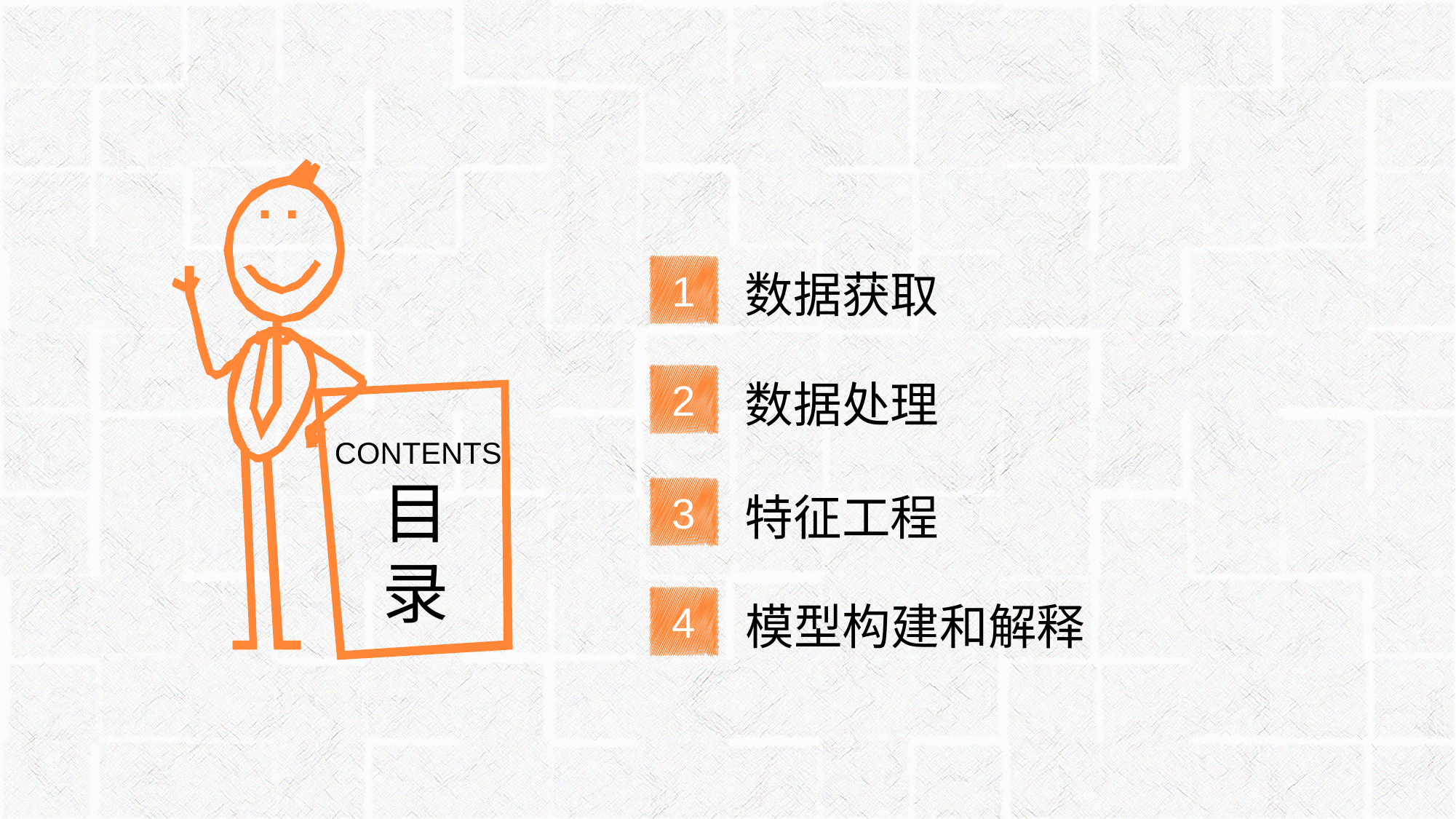

1
数据获取
2
数据处理
CONTENTS
目
录
3
特征工程
4
模型构建和解释